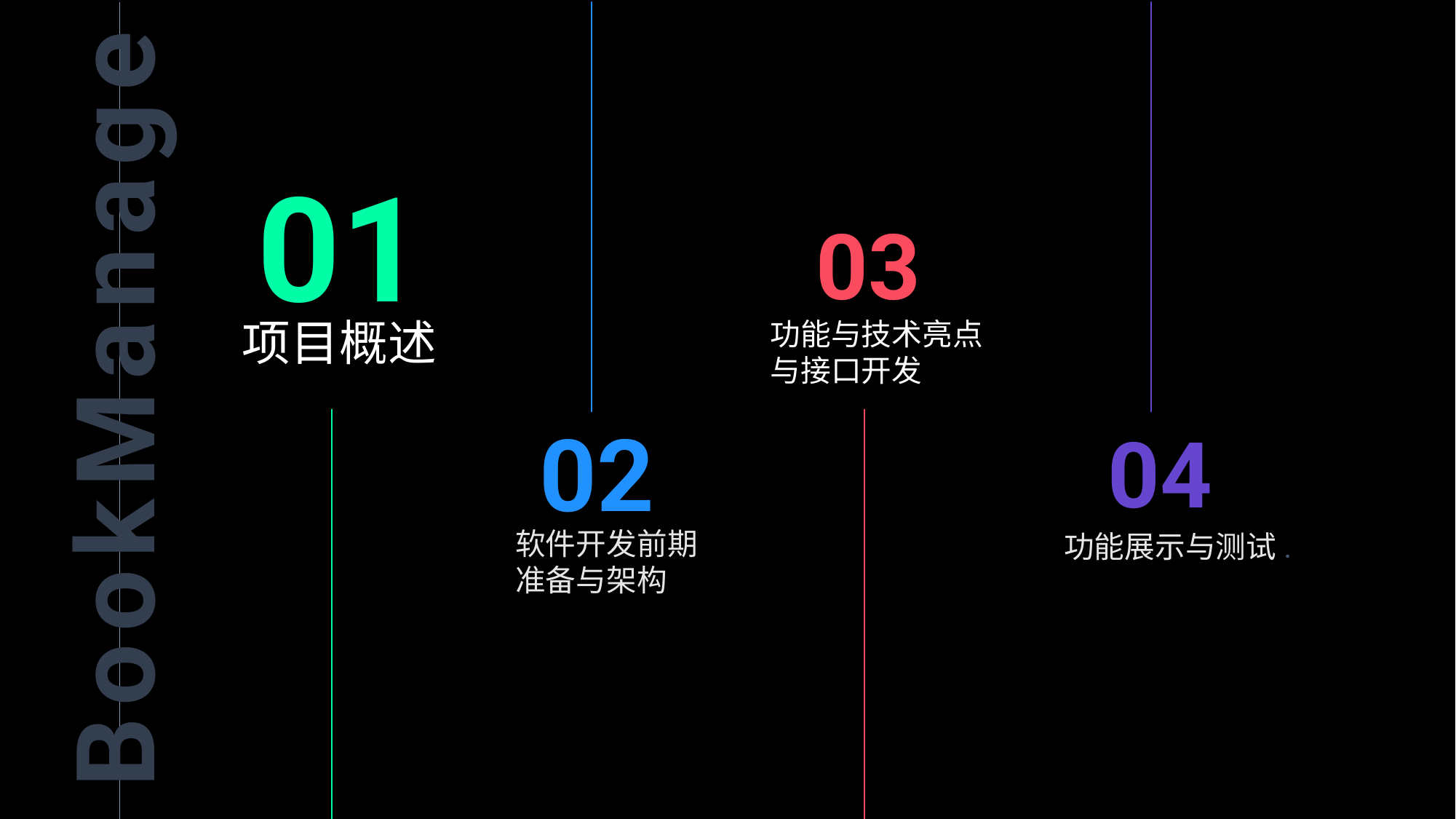

01
03
项目概述
功能与技术亮点与接口开发
BookManage
02
04
软件开发前期准备与架构
功能展示与测试.